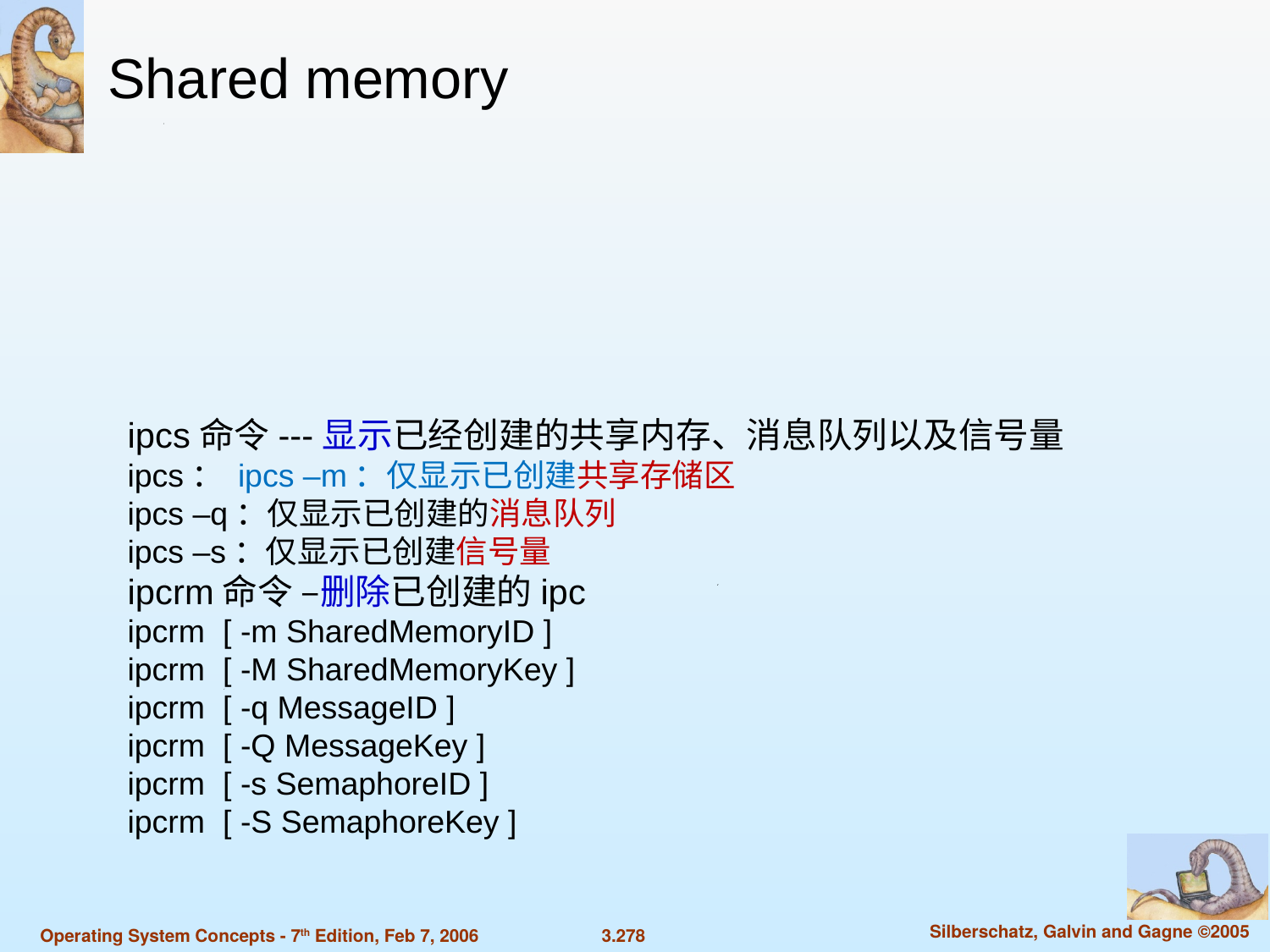

Shared memory
ipcs命令---显示已经创建的共享内存、消息队列以及信号量
ipcs： ipcs –m：仅显示已创建共享存储区
ipcs –q：仅显示已创建的消息队列
ipcs –s：仅显示已创建信号量
ipcrm命令 –删除已创建的ipc
ipcrm  [ -m SharedMemoryID ]
ipcrm  [ -M SharedMemoryKey ]
ipcrm  [ -q MessageID ]
ipcrm  [ -Q MessageKey ]
ipcrm  [ -s SemaphoreID ]
ipcrm  [ -S SemaphoreKey ]